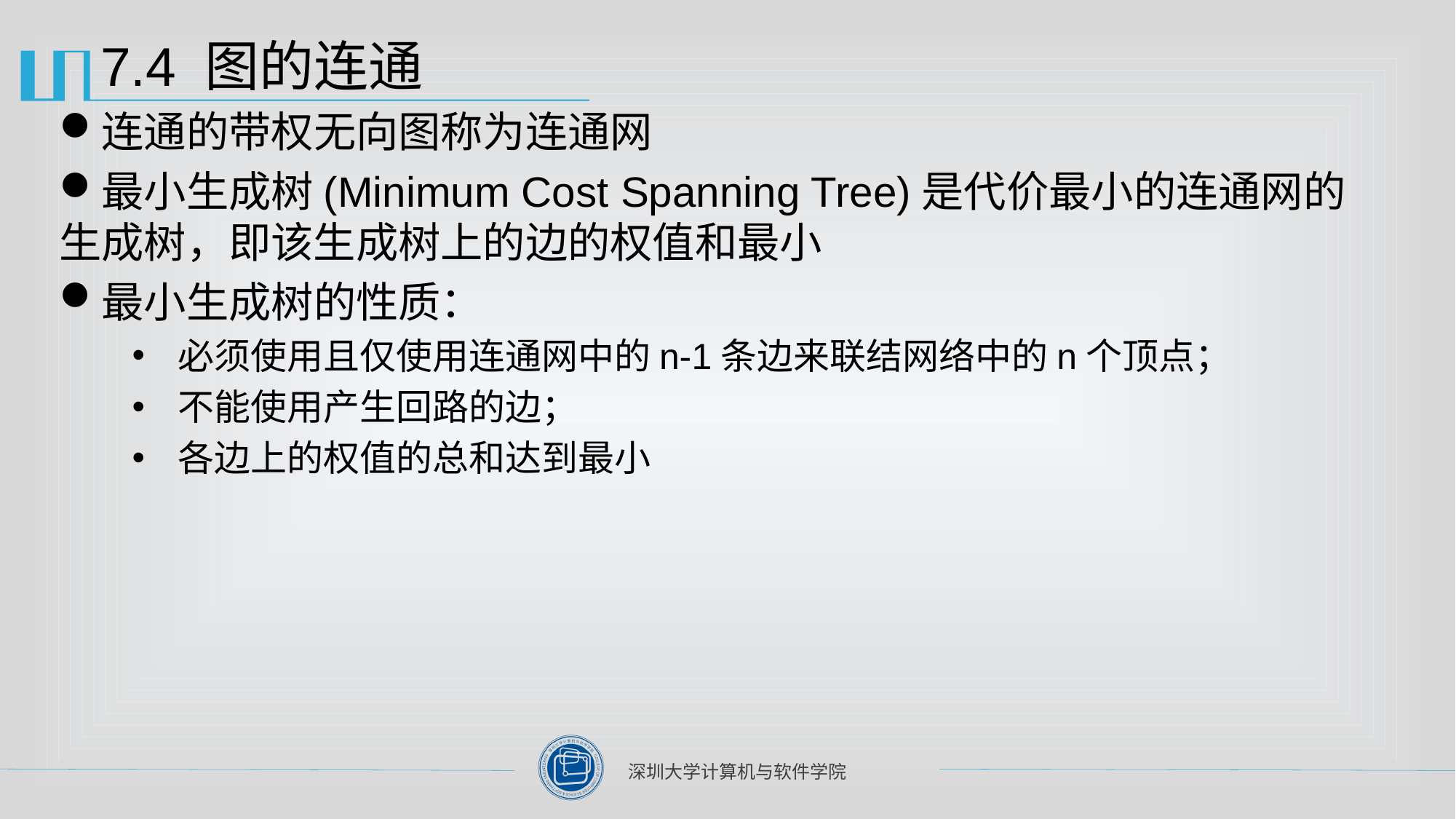

# 7.4 图的连通
连通的带权无向图称为连通网
最小生成树(Minimum Cost Spanning Tree)是代价最小的连通网的生成树，即该生成树上的边的权值和最小
最小生成树的性质：
必须使用且仅使用连通网中的n-1条边来联结网络中的n个顶点；
不能使用产生回路的边；
各边上的权值的总和达到最小

74